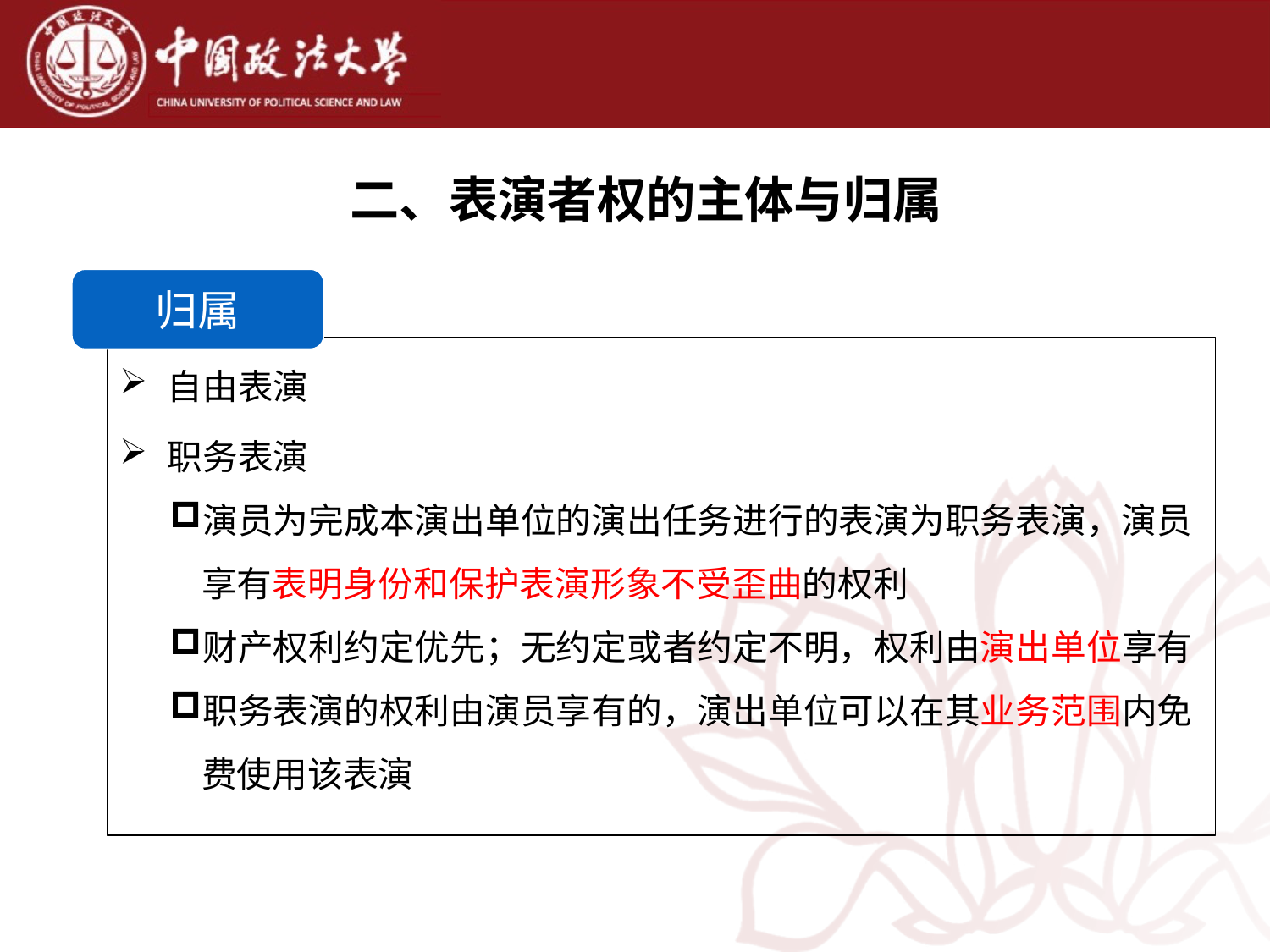

二、表演者权的主体与归属
归属
自由表演
职务表演
演员为完成本演出单位的演出任务进行的表演为职务表演，演员享有表明身份和保护表演形象不受歪曲的权利
财产权利约定优先；无约定或者约定不明，权利由演出单位享有
职务表演的权利由演员享有的，演出单位可以在其业务范围内免费使用该表演